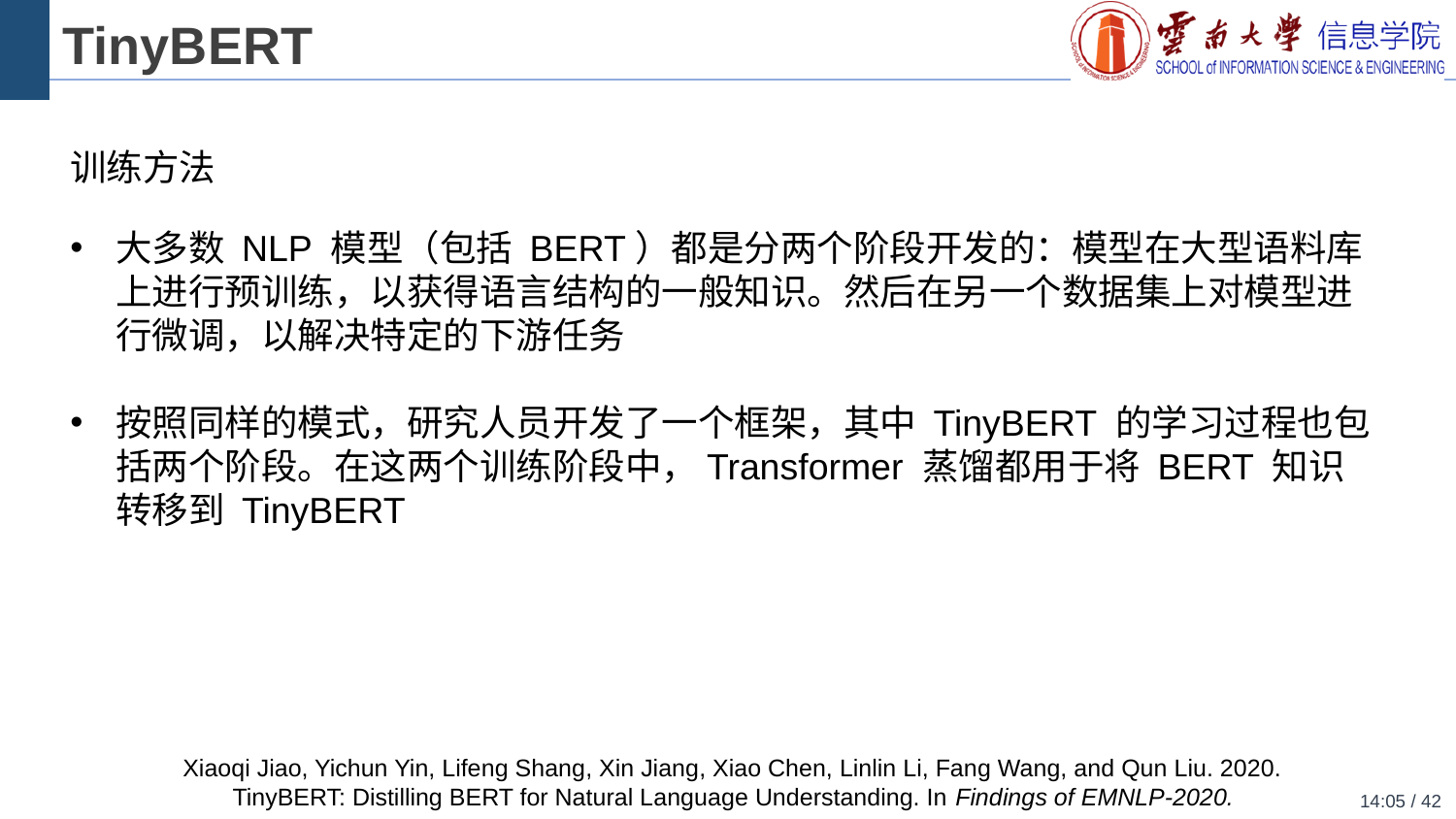

# TinyBERT
训练方法
大多数 NLP 模型（包括 BERT）都是分两个阶段开发的：模型在大型语料库上进行预训练，以获得语言结构的一般知识。然后在另一个数据集上对模型进行微调，以解决特定的下游任务

按照同样的模式，研究人员开发了一个框架，其中 TinyBERT 的学习过程也包括两个阶段。在这两个训练阶段中，Transformer 蒸馏都用于将 BERT 知识转移到 TinyBERT

Xiaoqi Jiao, Yichun Yin, Lifeng Shang, Xin Jiang, Xiao Chen, Linlin Li, Fang Wang, and Qun Liu. 2020. TinyBERT: Distilling BERT for Natural Language Understanding. In Findings of EMNLP-2020.